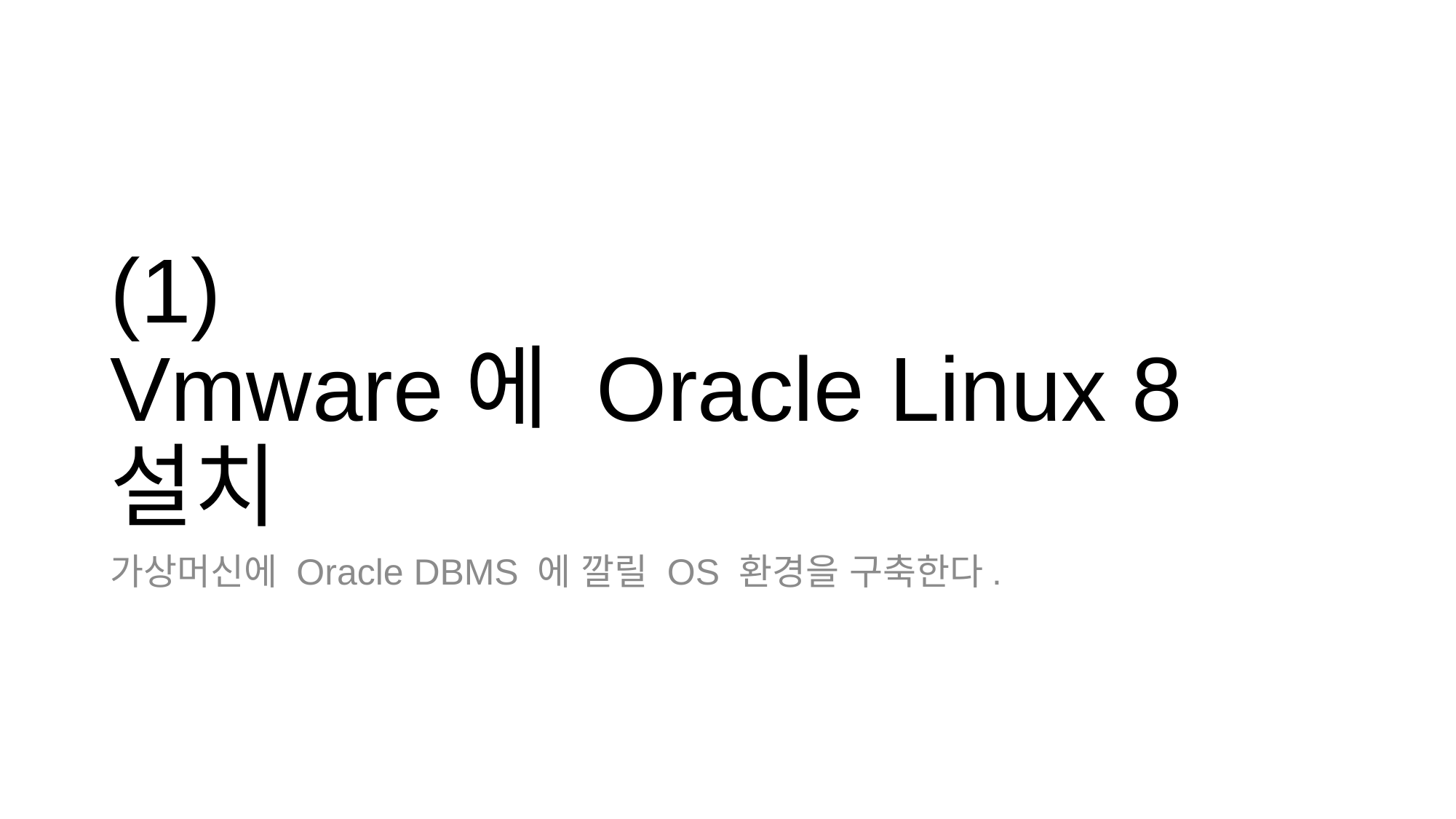

# (1) Vmware에 Oracle Linux 8설치
가상머신에 Oracle DBMS 에 깔릴 OS 환경을 구축한다.